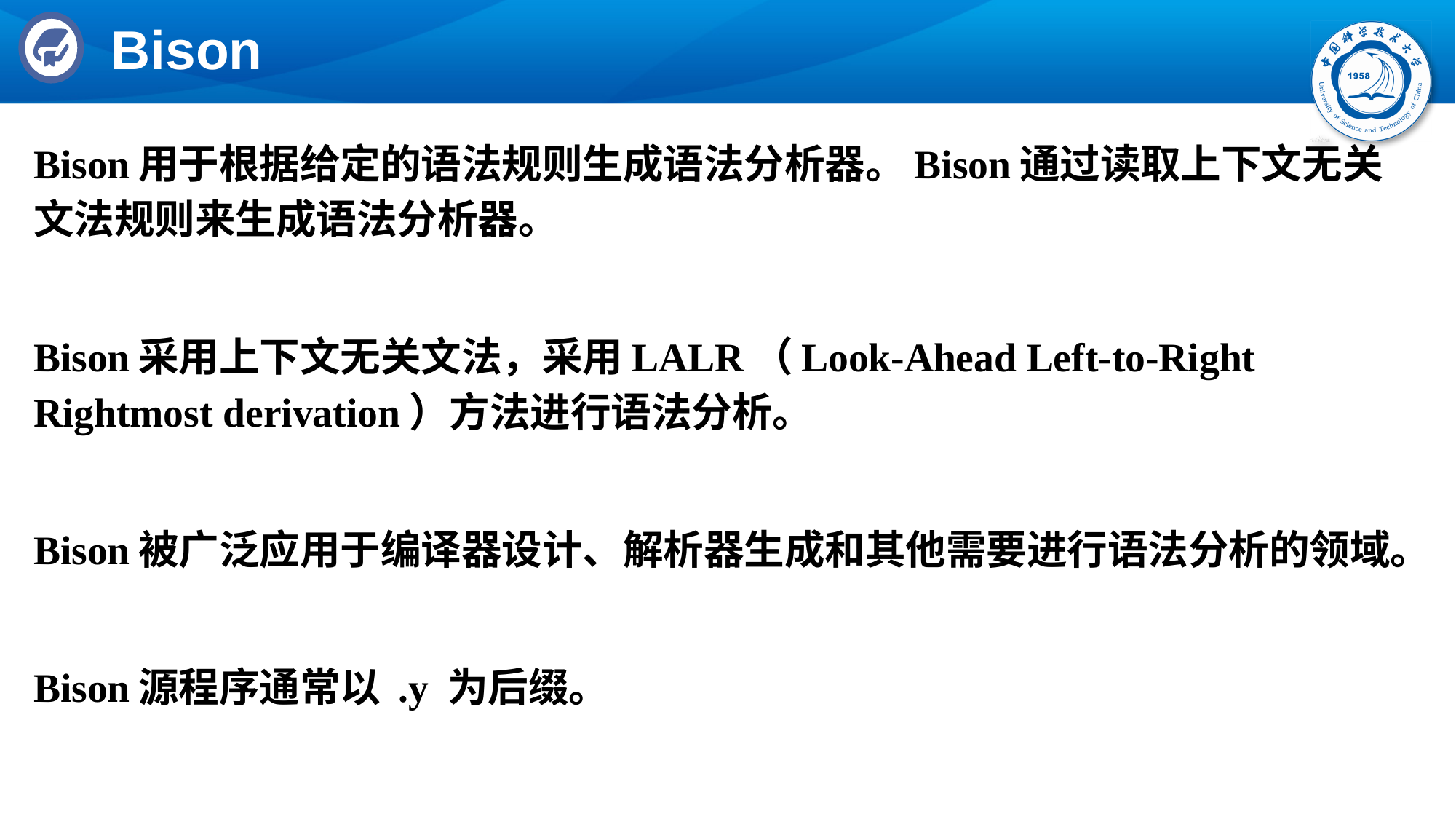

# Bison
Bison用于根据给定的语法规则生成语法分析器。Bison通过读取上下文无关文法规则来生成语法分析器。

Bison采用上下文无关文法，采用LALR（Look-Ahead Left-to-Right Rightmost derivation）方法进行语法分析。

Bison被广泛应用于编译器设计、解析器生成和其他需要进行语法分析的领域。

Bison源程序通常以 .y 为后缀。